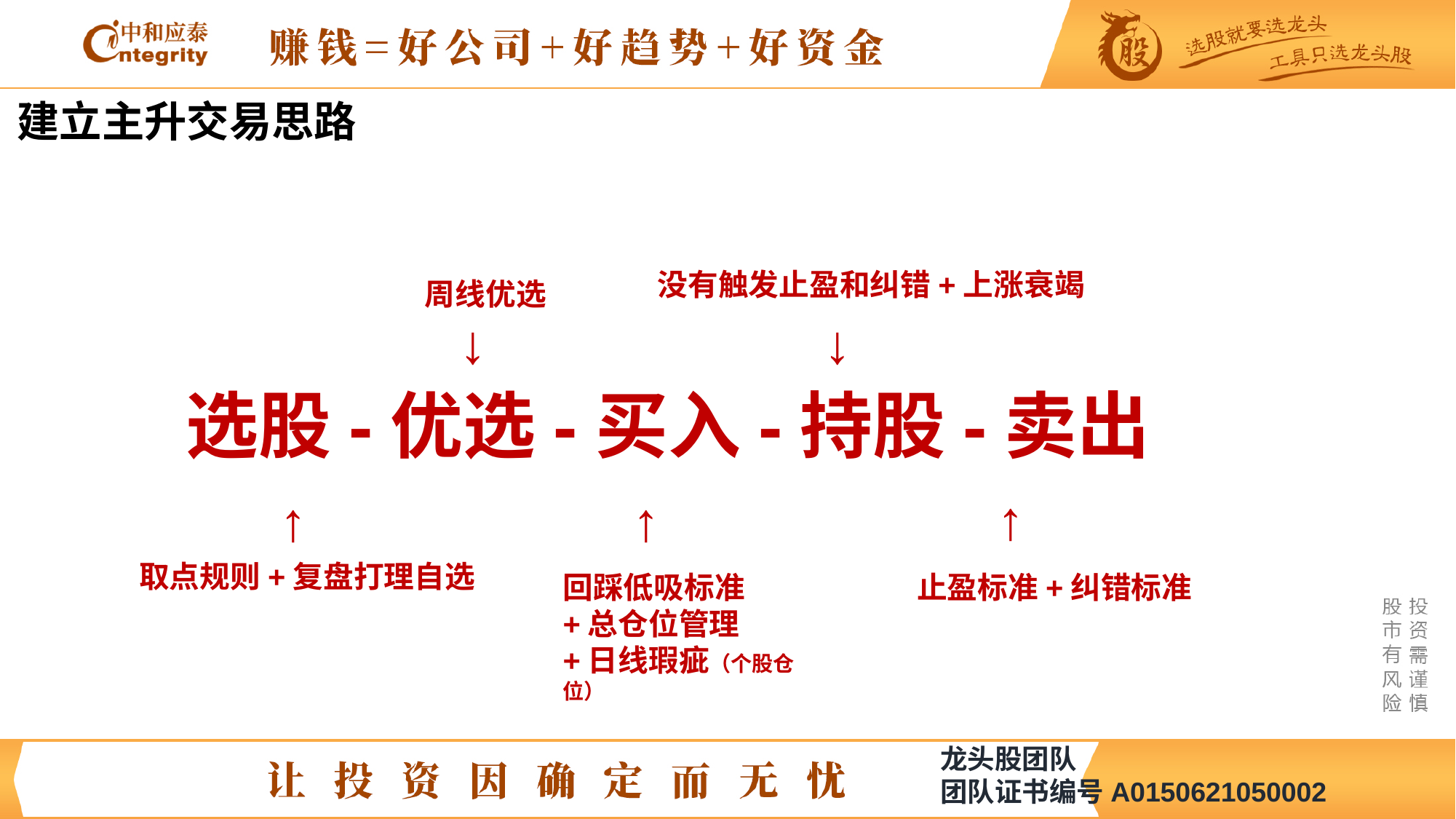

建立主升交易思路
没有触发止盈和纠错+上涨衰竭
周线优选
↓
↓

选股-优选-买入-持股-卖出
↑
↑
↑
取点规则+复盘打理自选
回踩低吸标准
+总仓位管理
+日线瑕疵（个股仓位）
止盈标准+纠错标准
龙头股团队
团队证书编号A0150621050002